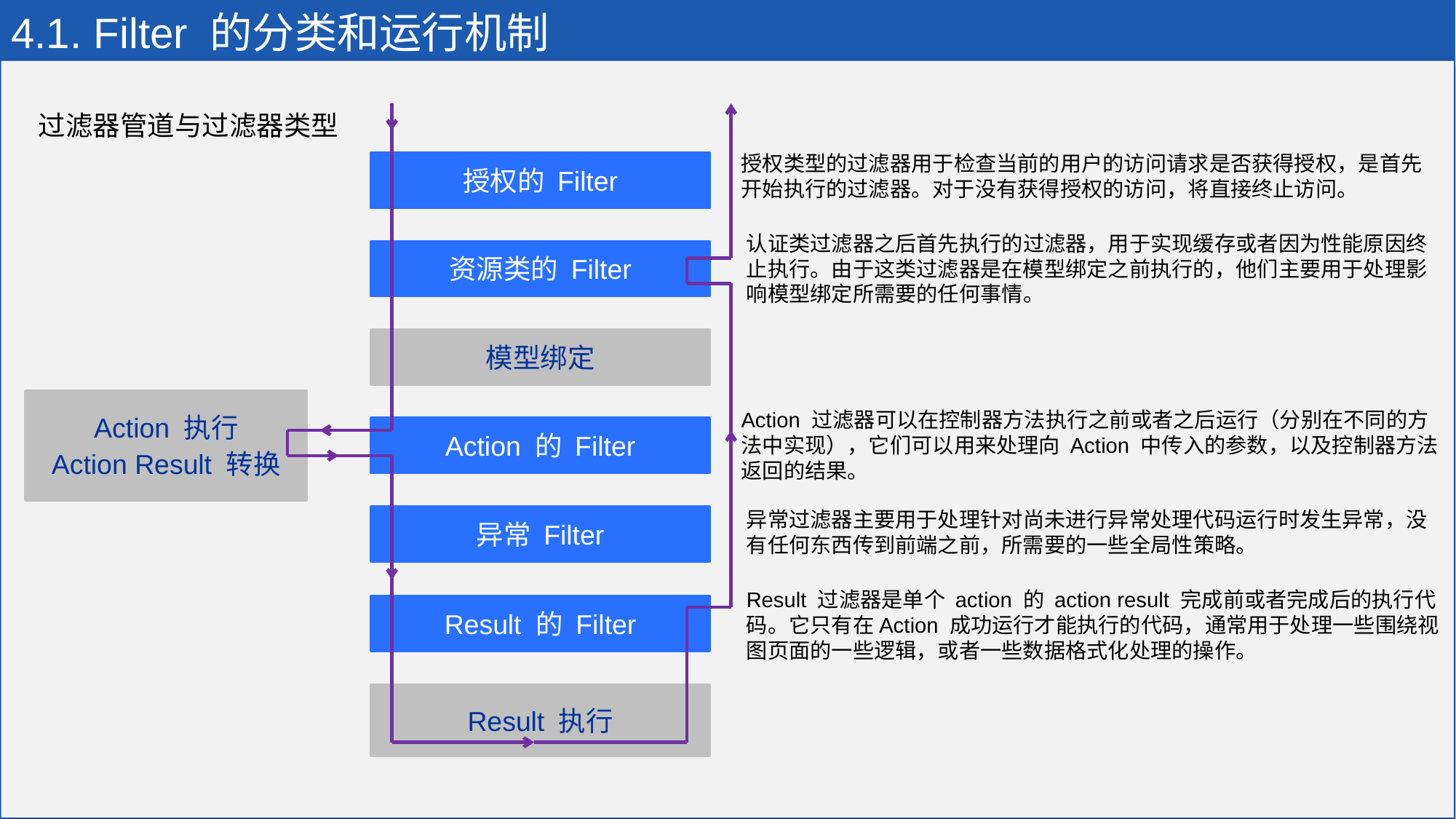

# 4.1. Filter 的分类和运行机制
授权的 Filter
资源类的 Filter
模型绑定
Action 执行
Action Result 转换
Action 的 Filter
异常 Filter
Result 的 Filter
Result 执行
过滤器管道与过滤器类型
授权类型的过滤器用于检查当前的用户的访问请求是否获得授权，是首先开始执行的过滤器。对于没有获得授权的访问，将直接终止访问。
认证类过滤器之后首先执行的过滤器，用于实现缓存或者因为性能原因终止执行。由于这类过滤器是在模型绑定之前执行的，他们主要用于处理影响模型绑定所需要的任何事情。
Action 过滤器可以在控制器方法执行之前或者之后运行（分别在不同的方法中实现），它们可以用来处理向 Action 中传入的参数，以及控制器方法返回的结果。
异常过滤器主要用于处理针对尚未进行异常处理代码运行时发生异常，没有任何东西传到前端之前，所需要的一些全局性策略。
Result 过滤器是单个 action 的 action result 完成前或者完成后的执行代码。它只有在Action 成功运行才能执行的代码，通常用于处理一些围绕视图页面的一些逻辑，或者一些数据格式化处理的操作。